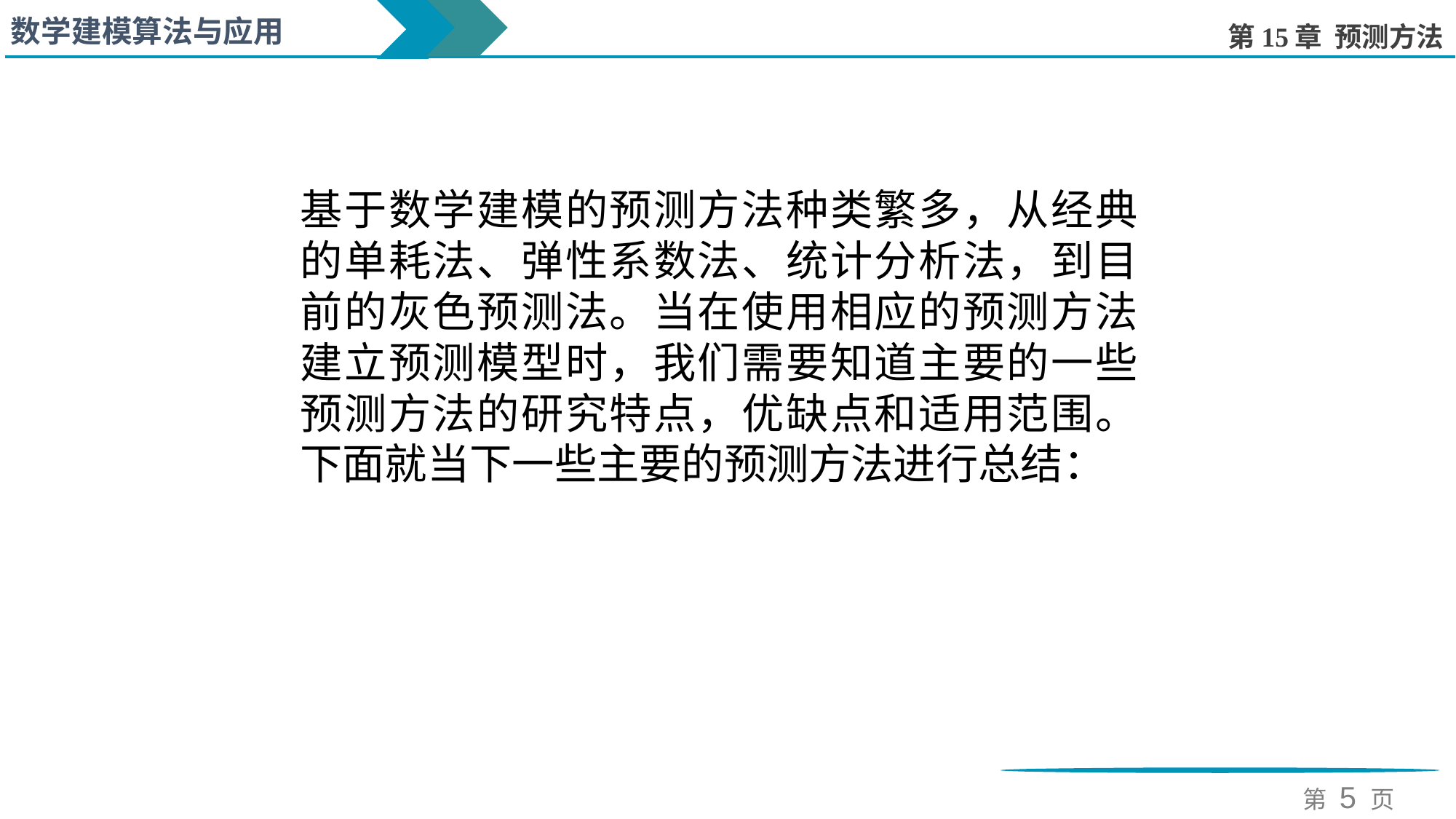

基于数学建模的预测方法种类繁多，从经典的单耗法、弹性系数法、统计分析法，到目前的灰色预测法。当在使用相应的预测方法建立预测模型时，我们需要知道主要的一些预测方法的研究特点，优缺点和适用范围。下面就当下一些主要的预测方法进行总结：